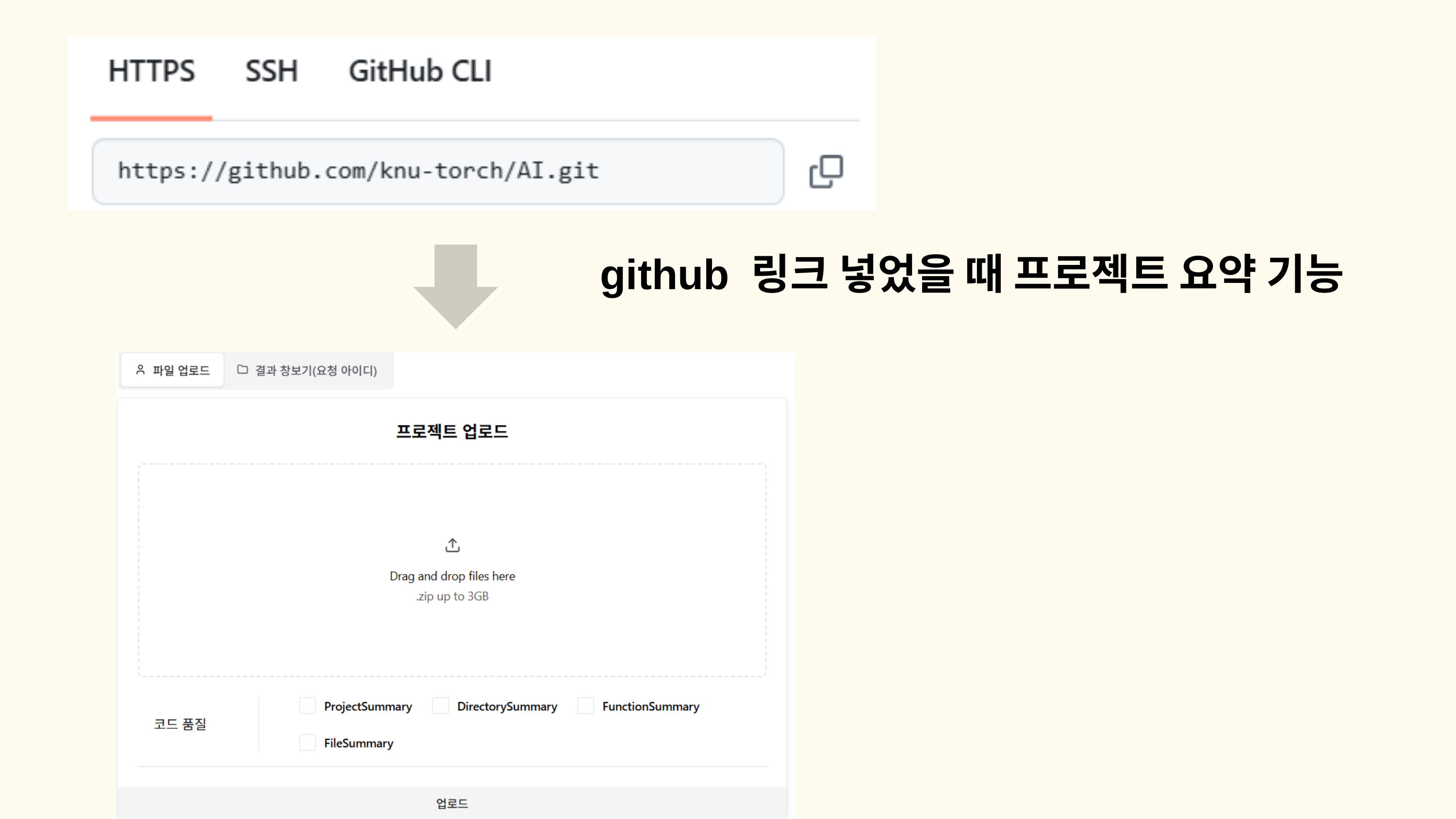

github 링크 넣었을 때 프로젝트 요약 기능